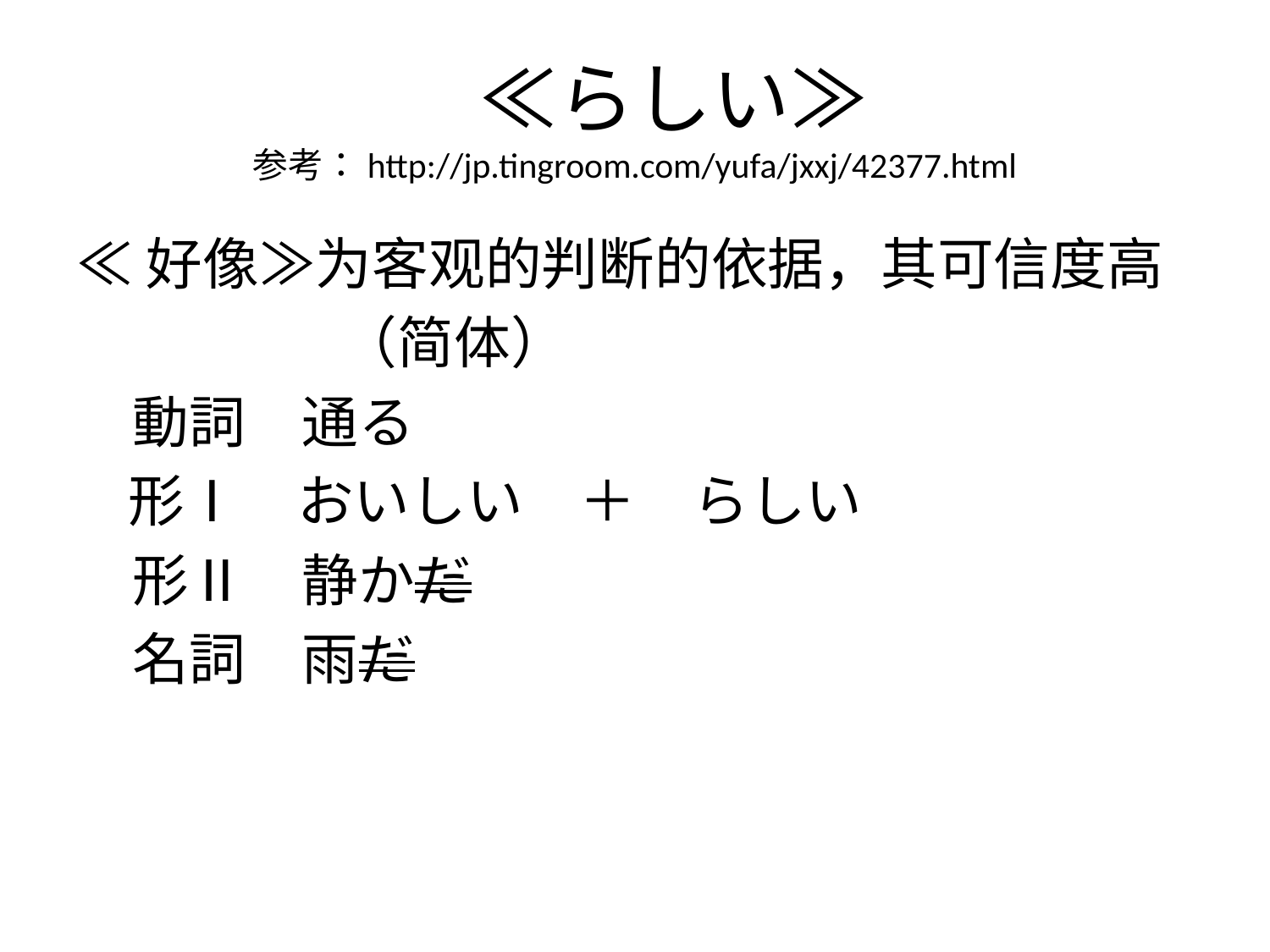

# ≪らしい≫ 参考：http://jp.tingroom.com/yufa/jxxj/42377.html
≪好像≫为客观的判断的依据，其可信度高
  　　　　（简体）
　動詞　通る
   形Ⅰ　おいしい　＋　らしい
　形Ⅱ　静かだ
　名詞　雨だ